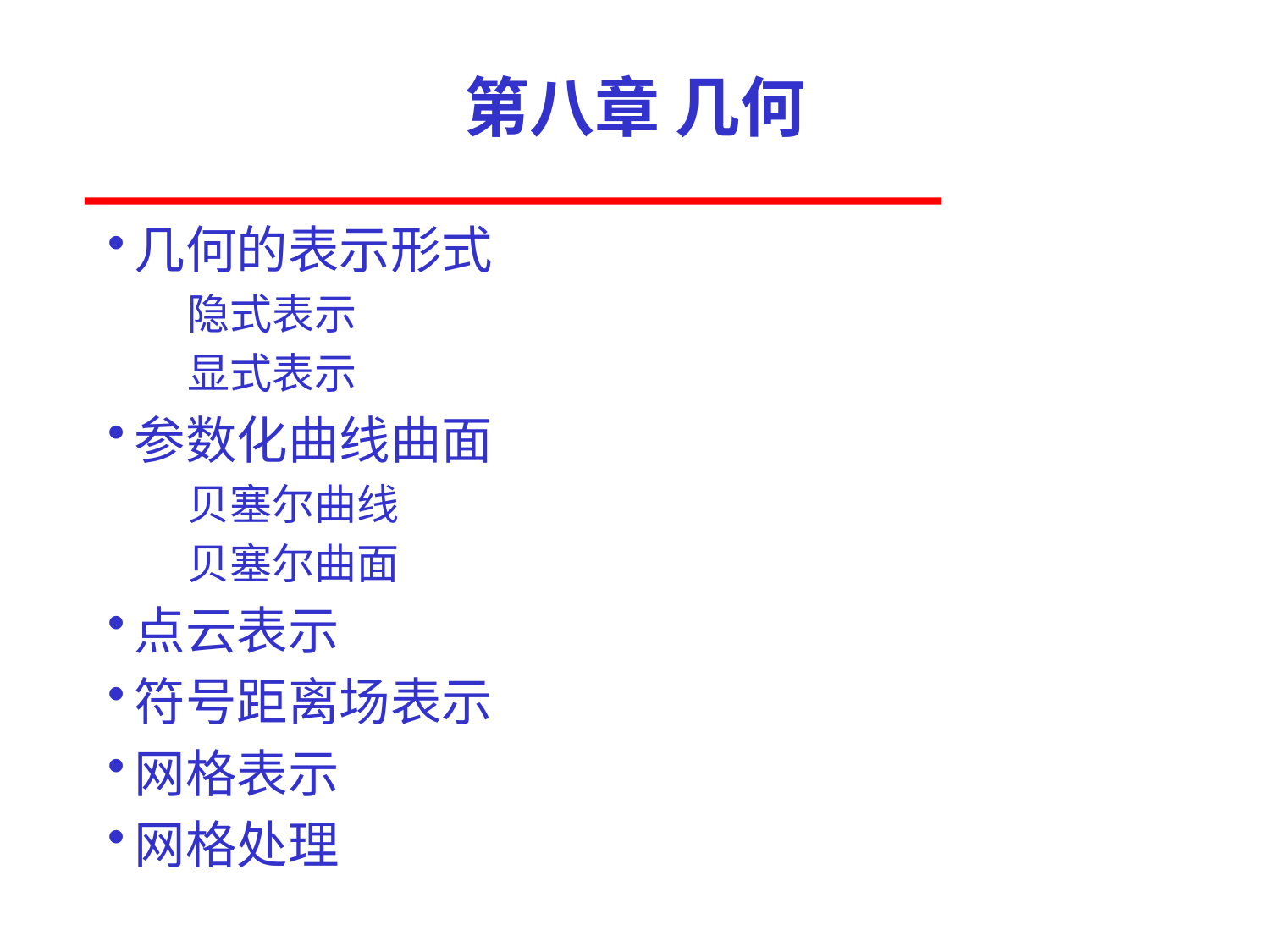

# 第八章 几何
几何的表示形式
隐式表示
显式表示
参数化曲线曲面
贝塞尔曲线
贝塞尔曲面
点云表示
符号距离场表示
网格表示
网格处理

2